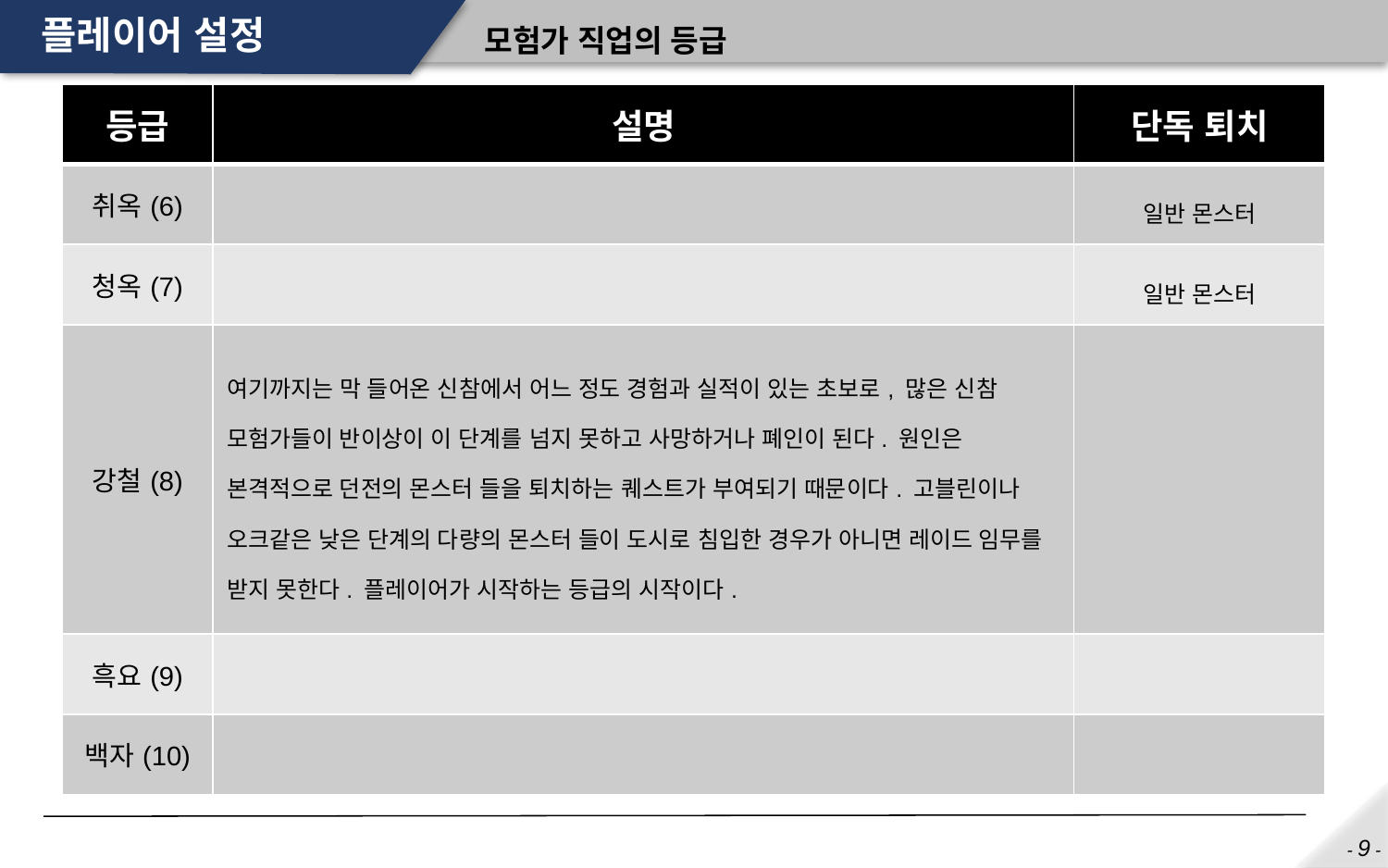

# 플레이어 설정
모험가 직업의 등급
| 등급 | 설명 | 단독 퇴치 |
| --- | --- | --- |
| 취옥(6) |  | 일반 몬스터 |
| 청옥(7) |  | 일반 몬스터 |
| 강철(8) | 여기까지는 막 들어온 신참에서 어느 정도 경험과 실적이 있는 초보로, 많은 신참 모험가들이 반이상이 이 단계를 넘지 못하고 사망하거나 폐인이 된다. 원인은 본격적으로 던전의 몬스터 들을 퇴치하는 퀘스트가 부여되기 때문이다. 고블린이나 오크같은 낮은 단계의 다량의 몬스터 들이 도시로 침입한 경우가 아니면 레이드 임무를 받지 못한다. 플레이어가 시작하는 등급의 시작이다. |  |
| 흑요(9) |  |  |
| 백자(10) |  |  |